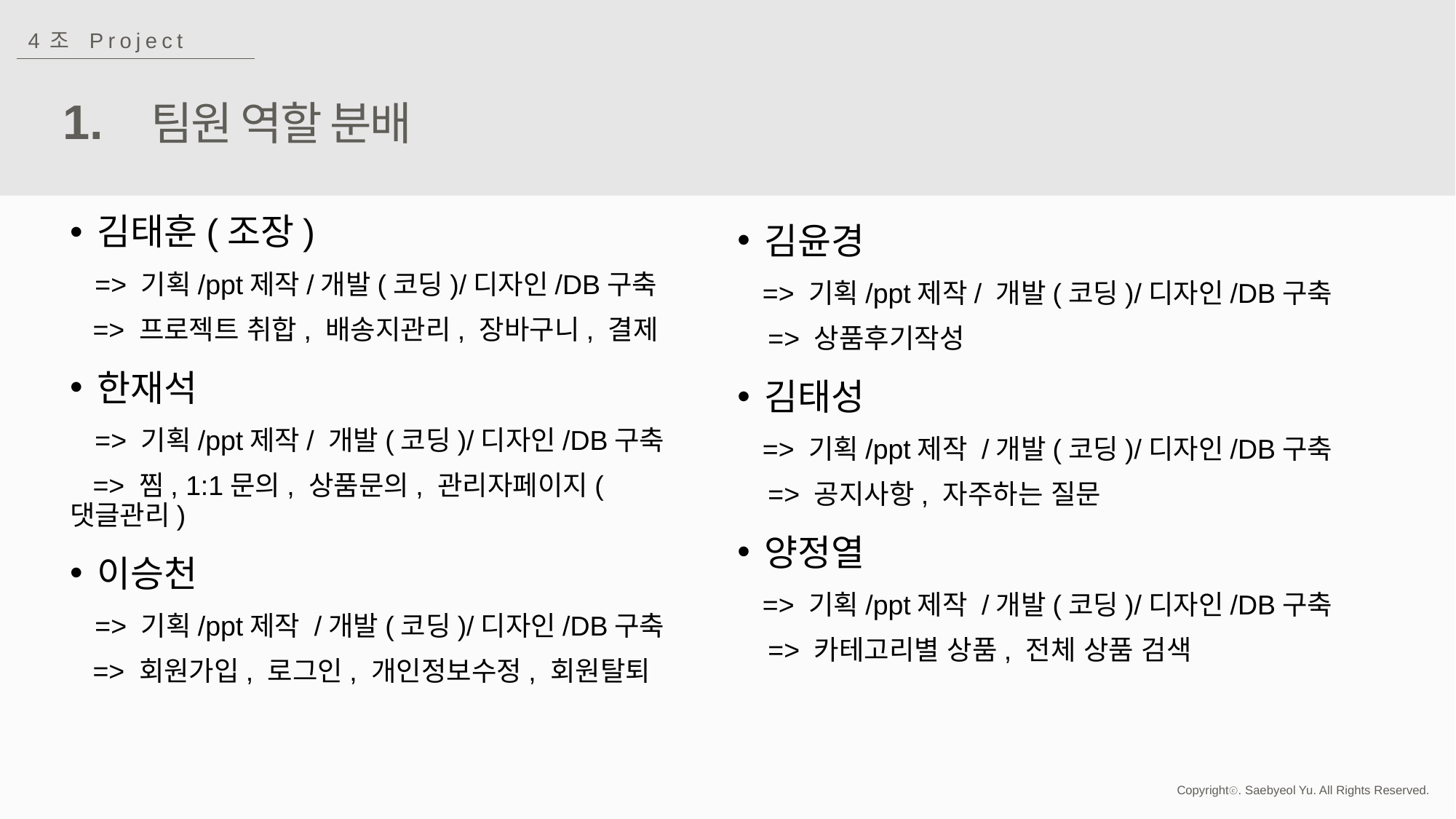

4조 Project
1.
팀원 역할 분배
김태훈(조장)
   => 기획/ppt제작/개발(코딩)/디자인/DB구축
   => 프로젝트 취합, 배송지관리, 장바구니, 결제
한재석
   => 기획/ppt제작/ 개발(코딩)/디자인/DB구축
   => 찜, 1:1문의, 상품문의, 관리자페이지(댓글관리)
이승천
   => 기획/ppt제작 /개발(코딩)/디자인/DB구축
   => 회원가입, 로그인, 개인정보수정, 회원탈퇴

김윤경
   => 기획/ppt제작/ 개발(코딩)/디자인/DB구축
    => 상품후기작성
김태성
   => 기획/ppt제작 /개발(코딩)/디자인/DB구축
    => 공지사항, 자주하는 질문
양정열
   => 기획/ppt제작 /개발(코딩)/디자인/DB구축
    => 카테고리별 상품, 전체 상품 검색